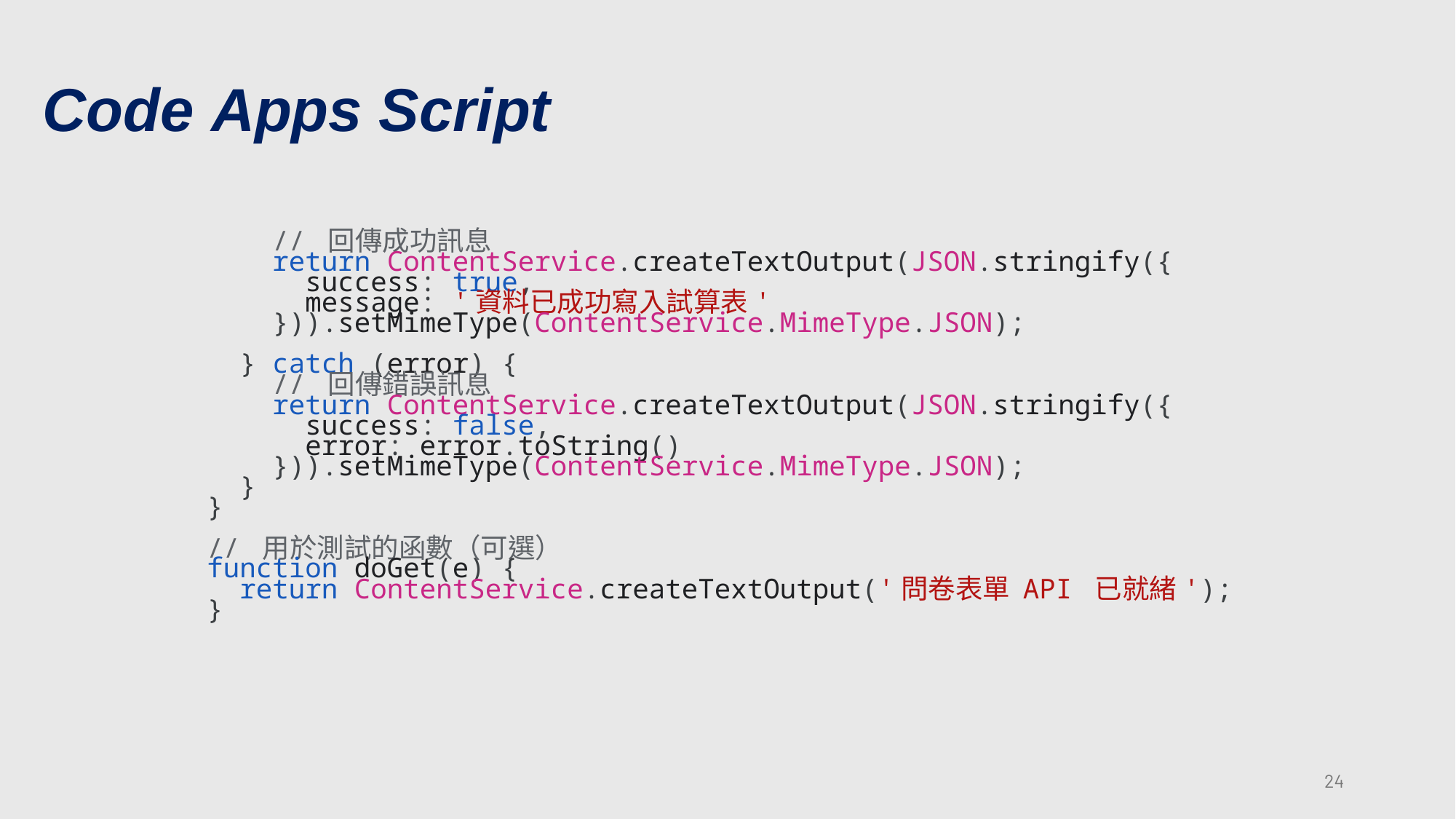

Code Apps Script
    // 回傳成功訊息
    return ContentService.createTextOutput(JSON.stringify({
      success: true,
      message: '資料已成功寫入試算表'
    })).setMimeType(ContentService.MimeType.JSON);

  } catch (error) {
    // 回傳錯誤訊息
    return ContentService.createTextOutput(JSON.stringify({
      success: false,
      error: error.toString()
    })).setMimeType(ContentService.MimeType.JSON);
  }
}
// 用於測試的函數（可選）
function doGet(e) {
  return ContentService.createTextOutput('問卷表單 API 已就緒');
}
24